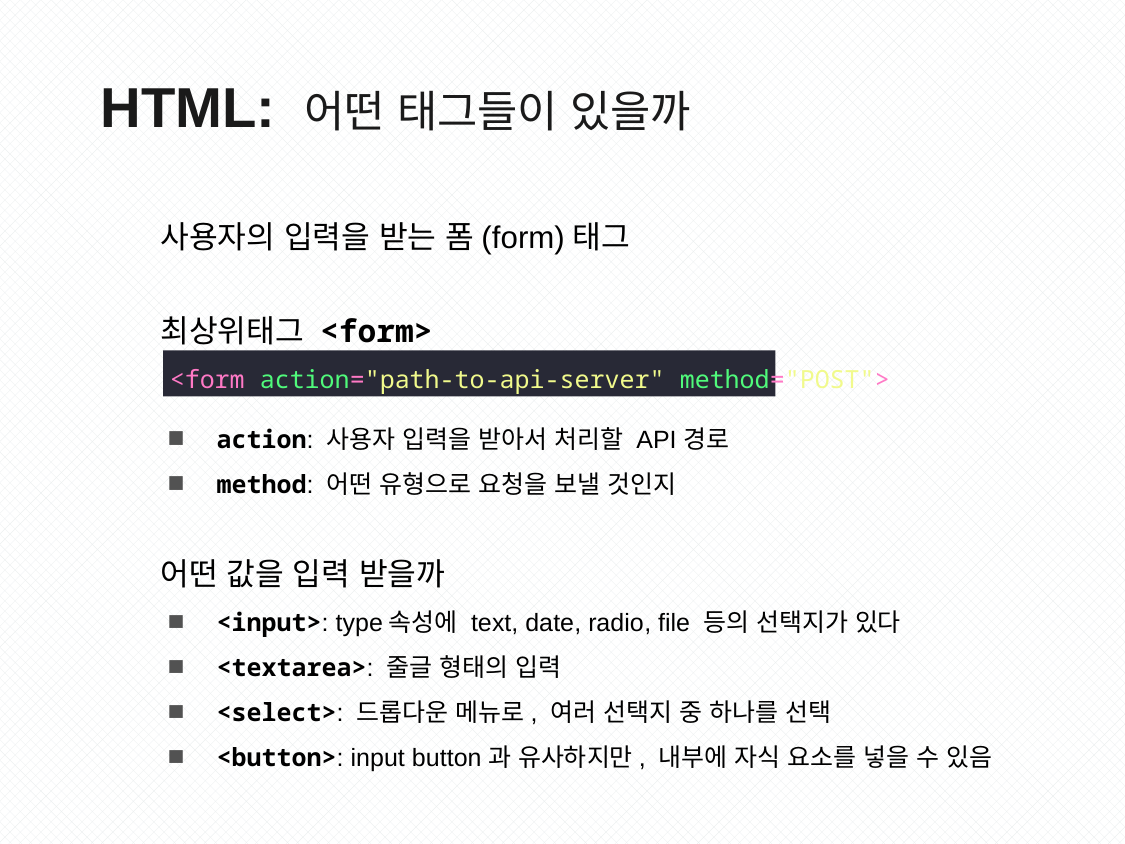

HTML: 어떤 태그들이 있을까
사용자의 입력을 받는 폼(form)태그
최상위태그 <form>
<form action="path-to-api-server" method="POST">
action: 사용자 입력을 받아서 처리할 API경로
method: 어떤 유형으로 요청을 보낼 것인지
어떤 값을 입력 받을까
<input>: type속성에 text, date, radio, file 등의 선택지가 있다
<textarea>: 줄글 형태의 입력
<select>: 드롭다운 메뉴로, 여러 선택지 중 하나를 선택
<button>: input button과 유사하지만, 내부에 자식 요소를 넣을 수 있음